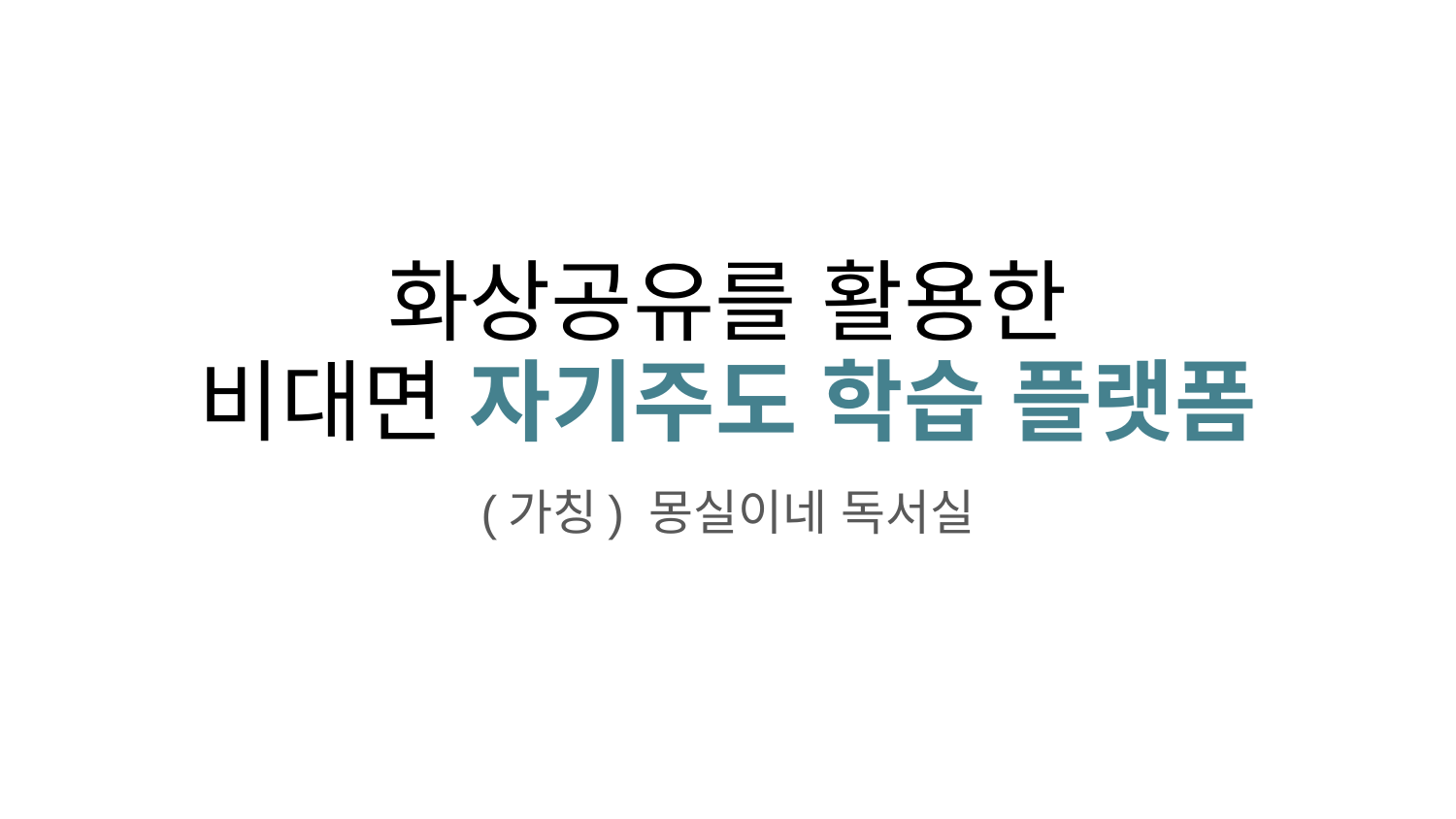

# 화상공유를 활용한 비대면 자기주도 학습 플랫폼
(가칭) 몽실이네 독서실